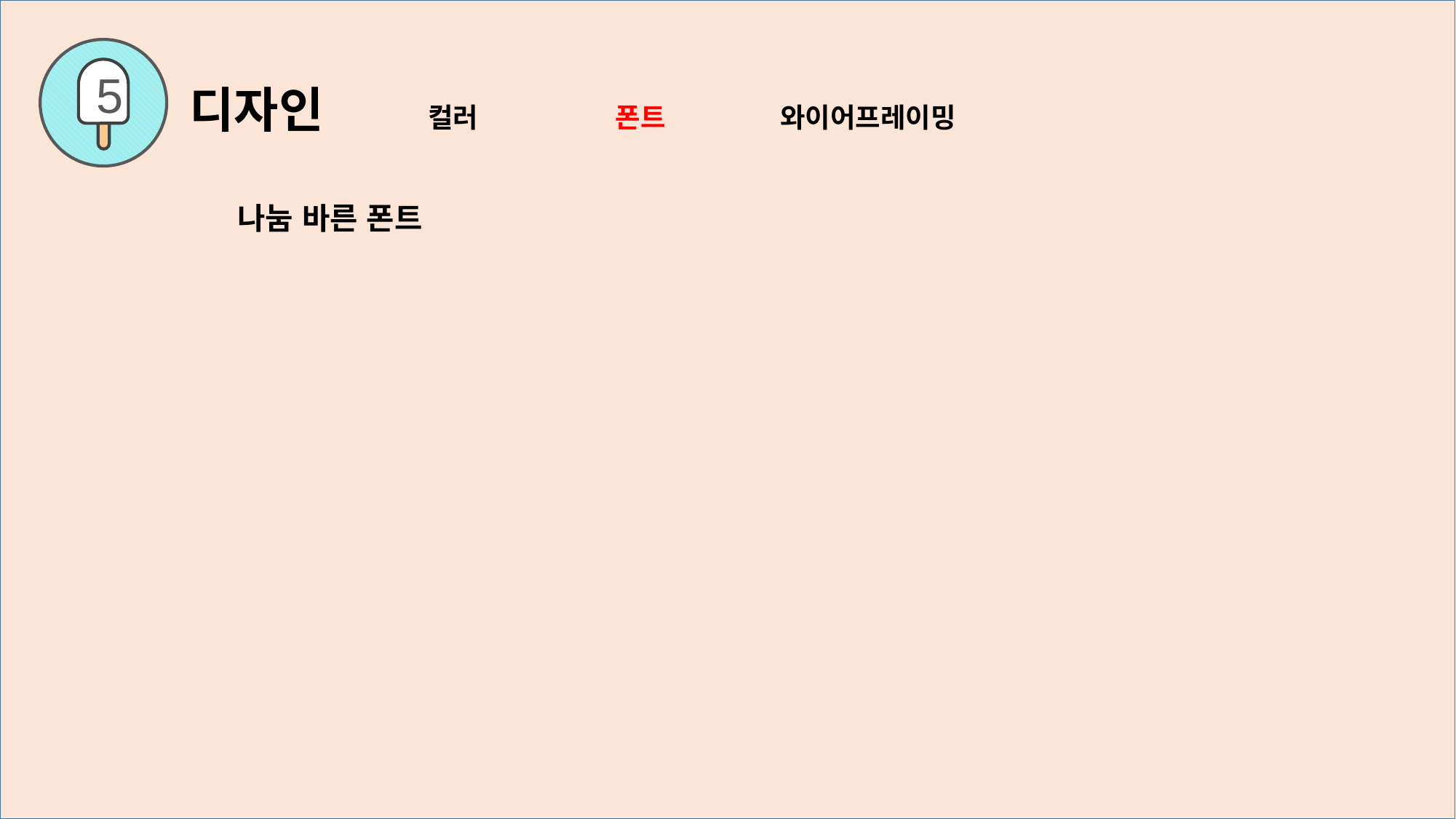

5

디자인       컬러                  폰트               와이어프레이밍
나눔 바른 폰트